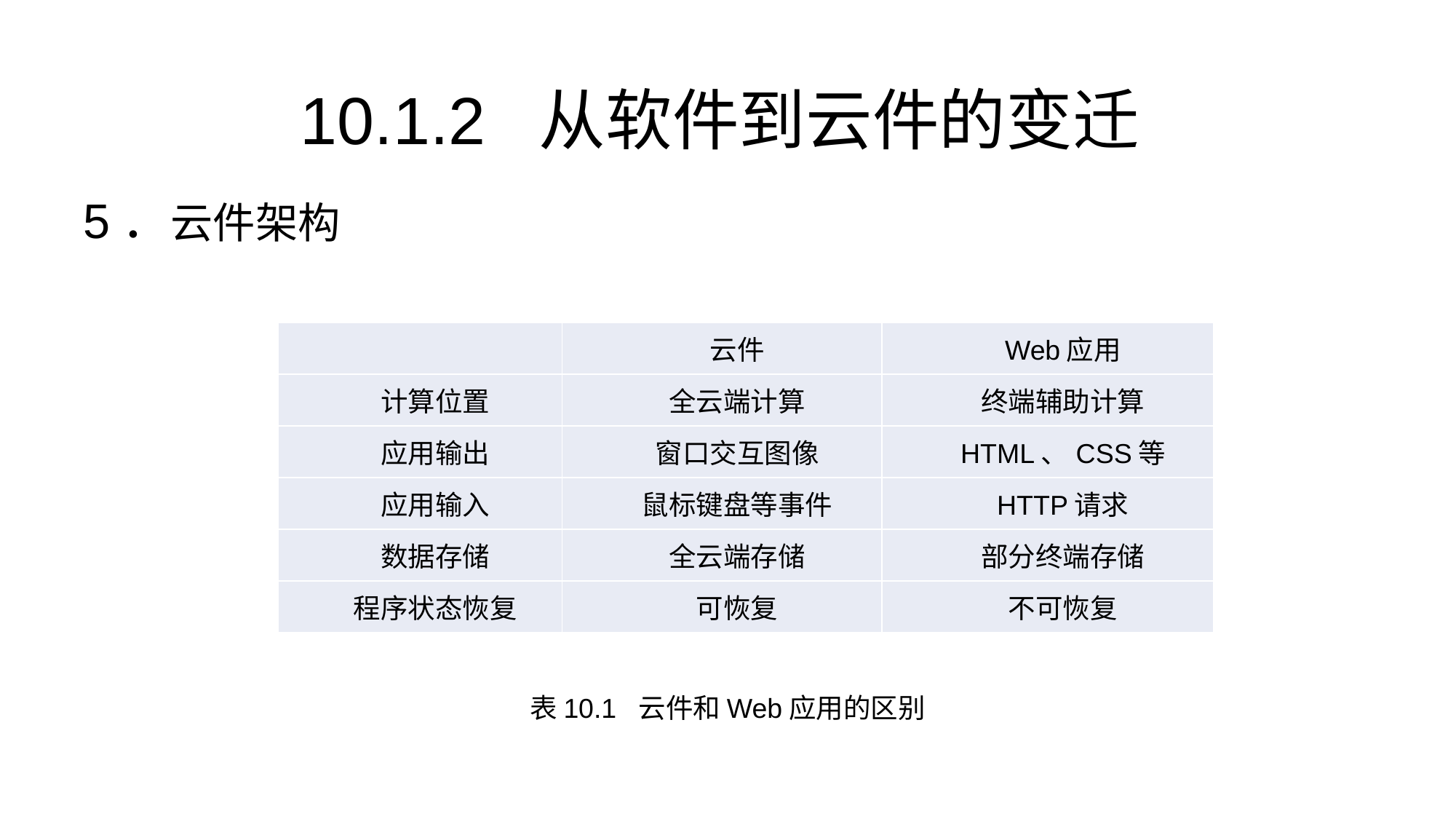

# 10.1.2  从软件到云件的变迁
5．云件架构
|  | 云件 | Web应用 |
| --- | --- | --- |
| 计算位置 | 全云端计算 | 终端辅助计算 |
| 应用输出 | 窗口交互图像 | HTML、CSS等 |
| 应用输入 | 鼠标键盘等事件 | HTTP请求 |
| 数据存储 | 全云端存储 | 部分终端存储 |
| 程序状态恢复 | 可恢复 | 不可恢复 |
表10.1  云件和Web应用的区别